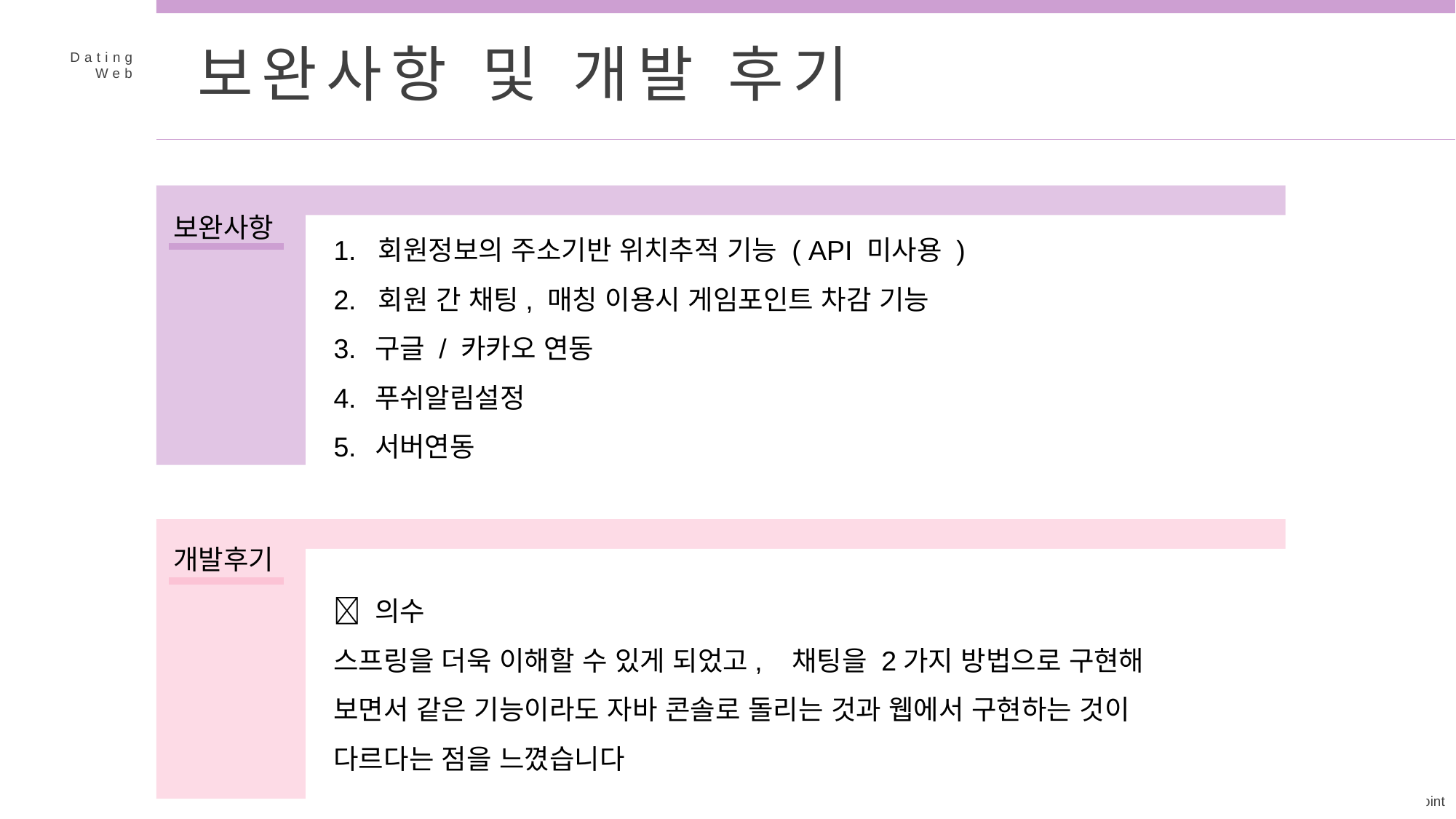

보완사항 및 개발 후기
Dating
   Web

보완사항
1.  회원정보의 주소기반 위치추적 기능 ( API 미사용 )
2.  회원 간 채팅, 매칭 이용시 게임포인트 차감 기능
구글 / 카카오 연동
푸쉬알림설정
서버연동

개발후기

🥸 의수
스프링을 더욱 이해할 수 있게 되었고,   채팅을 2가지 방법으로 구현해 보면서 같은 기능이라도 자바 콘솔로 돌리는 것과 웹에서 구현하는 것이 다르다는 점을 느꼈습니다